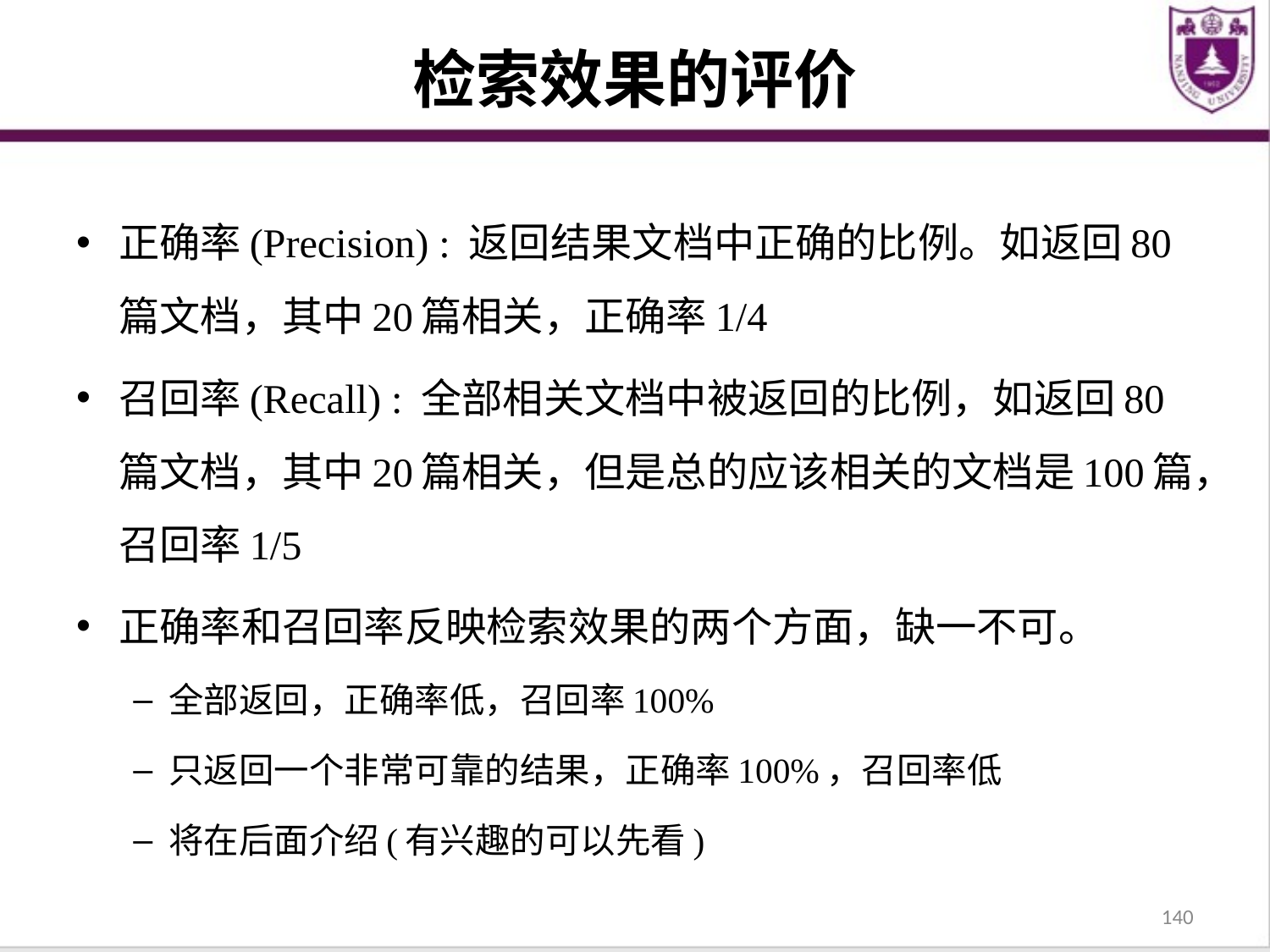

检索效果的评价
正确率(Precision) : 返回结果文档中正确的比例。如返回80篇文档，其中20篇相关，正确率1/4
召回率(Recall) : 全部相关文档中被返回的比例，如返回80篇文档，其中20篇相关，但是总的应该相关的文档是100篇，召回率1/5
正确率和召回率反映检索效果的两个方面，缺一不可。
全部返回，正确率低，召回率100%
只返回一个非常可靠的结果，正确率100%，召回率低
将在后面介绍(有兴趣的可以先看)
140